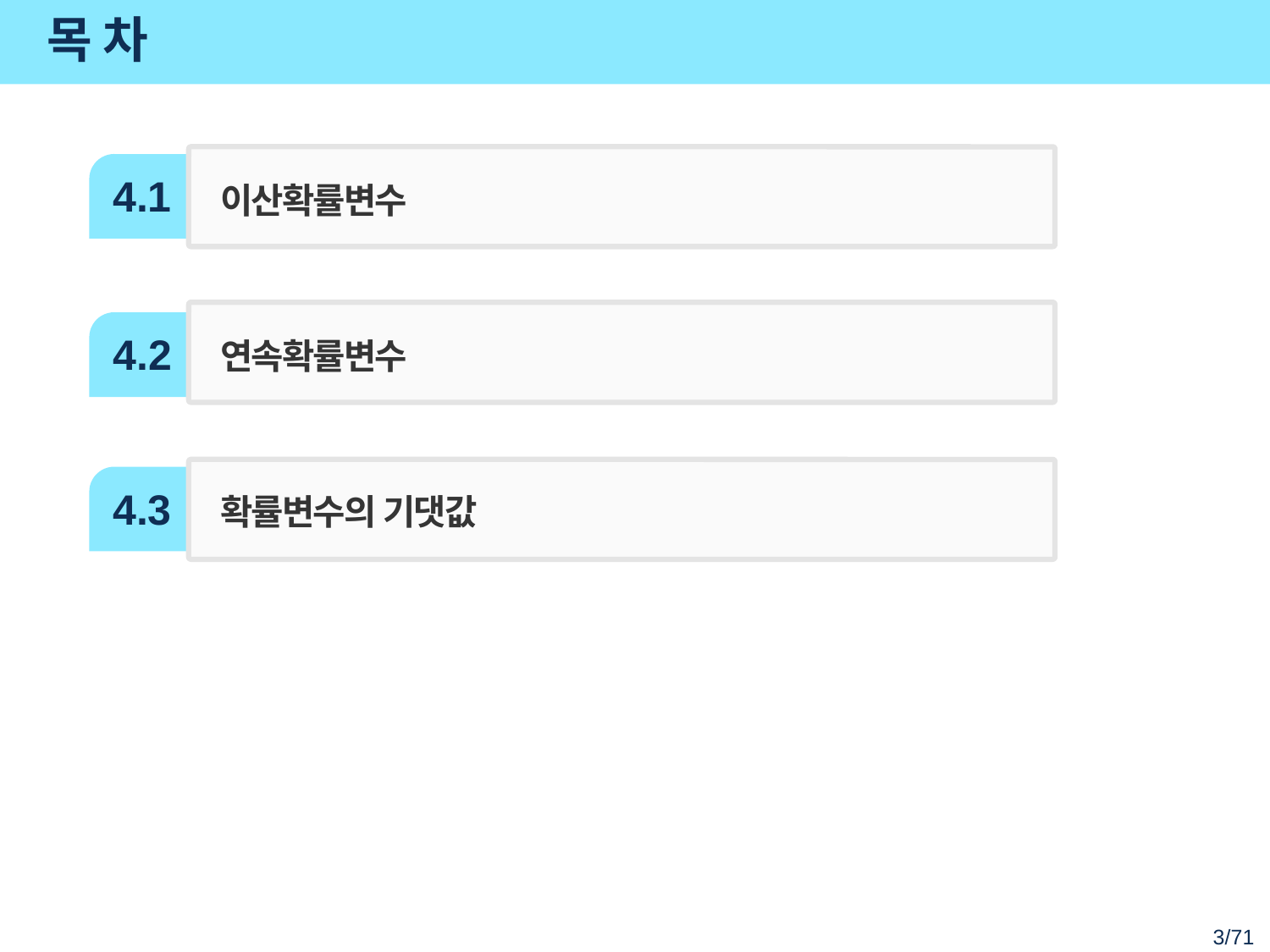

# 목 차

4.1
이산확률변수

연속확률변수
4.2

4.3
확률변수의 기댓값